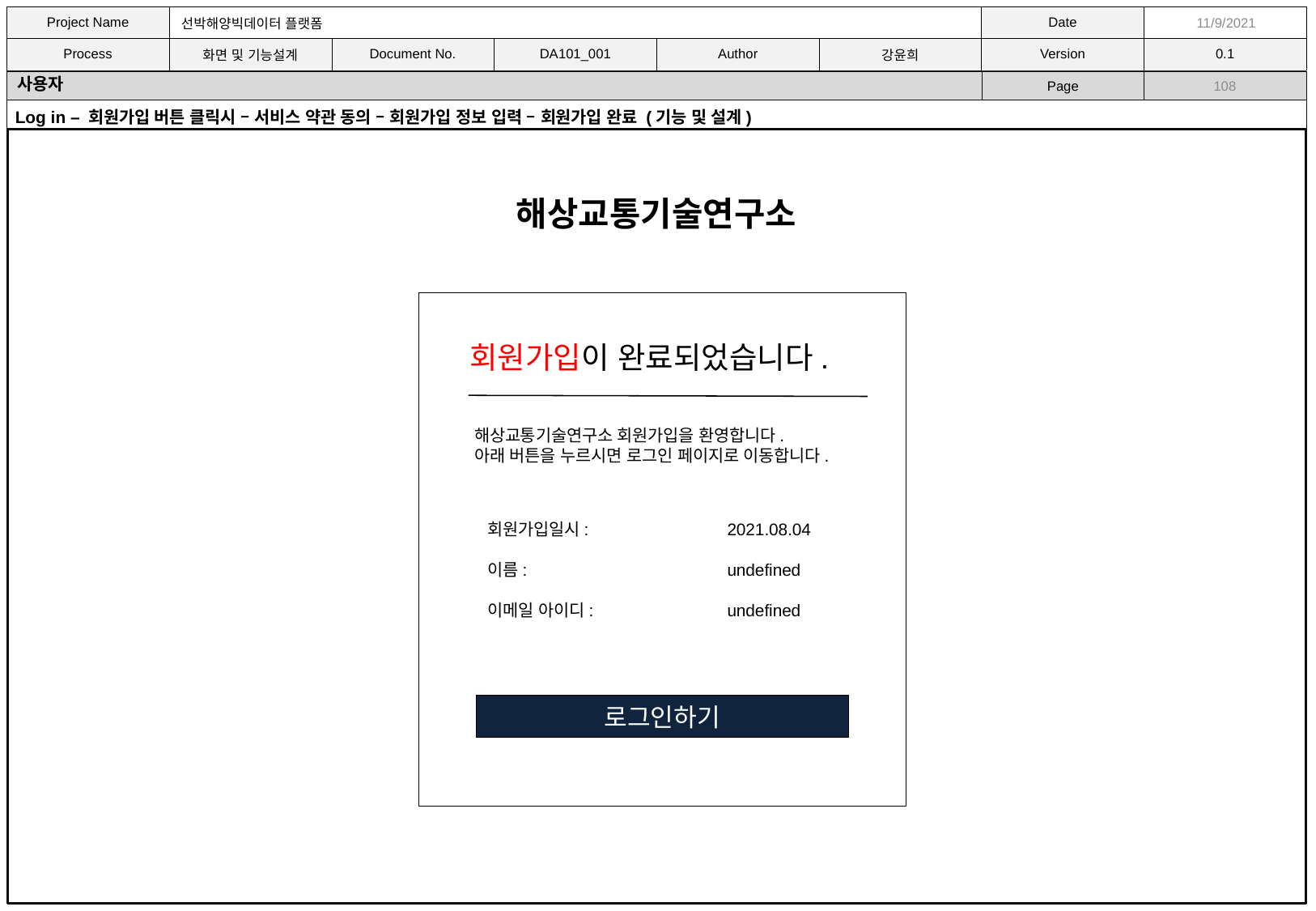

11/9/2021
사용자
108
Log in – 회원가입 버튼 클릭시 – 서비스 약관 동의 – 회원가입 정보 입력 – 회원가입 완료 (기능 및 설계)

해상교통기술연구소

회원가입이 완료되었습니다.

해상교통기술연구소 회원가입을 환영합니다.
아래 버튼을 누르시면 로그인 페이지로 이동합니다.
2021.08.04

undefined

undefined

회원가입일시:

이름:

이메일 아이디:
로그인하기